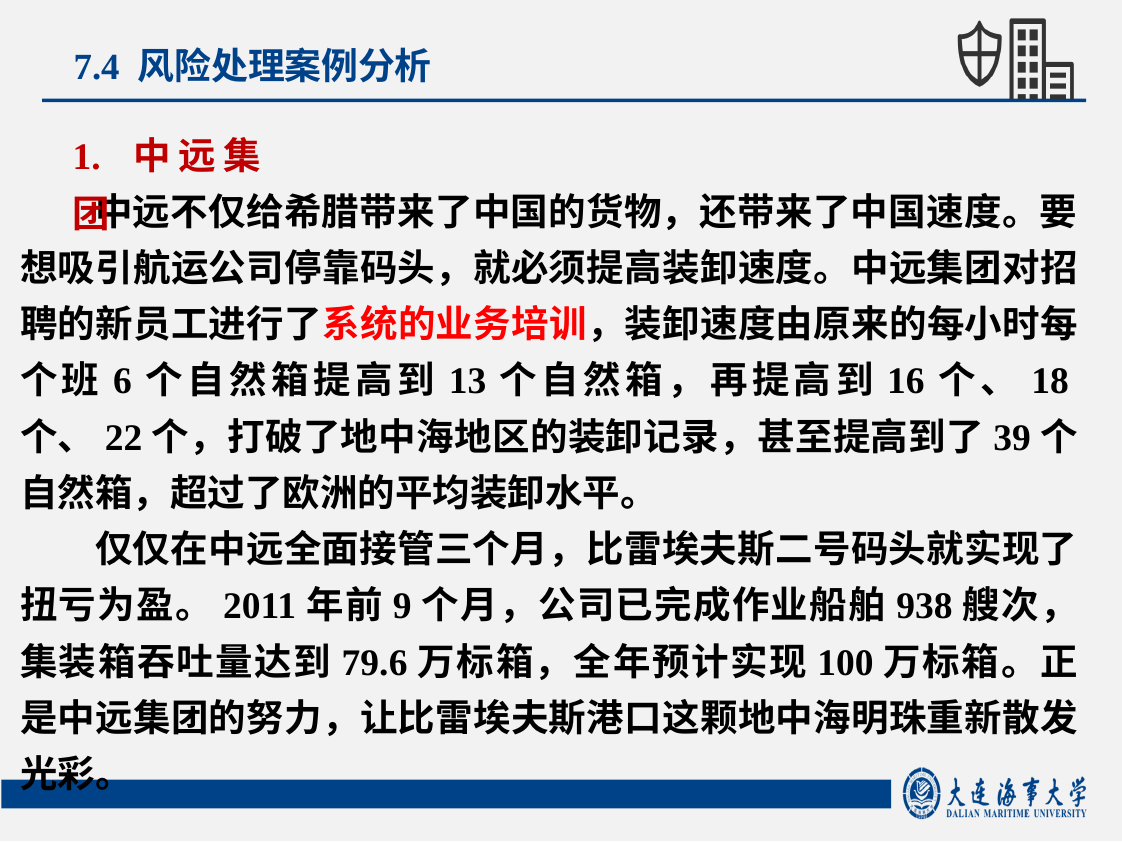

7.4 风险处理案例分析
1. 中远集团
中远不仅给希腊带来了中国的货物，还带来了中国速度。要想吸引航运公司停靠码头，就必须提高装卸速度。中远集团对招聘的新员工进行了系统的业务培训，装卸速度由原来的每小时每个班6个自然箱提高到13个自然箱，再提高到16个、18个、22个，打破了地中海地区的装卸记录，甚至提高到了39个自然箱，超过了欧洲的平均装卸水平。
仅仅在中远全面接管三个月，比雷埃夫斯二号码头就实现了扭亏为盈。2011年前9个月，公司已完成作业船舶938艘次，集装箱吞吐量达到79.6万标箱，全年预计实现100万标箱。正是中远集团的努力，让比雷埃夫斯港口这颗地中海明珠重新散发光彩。